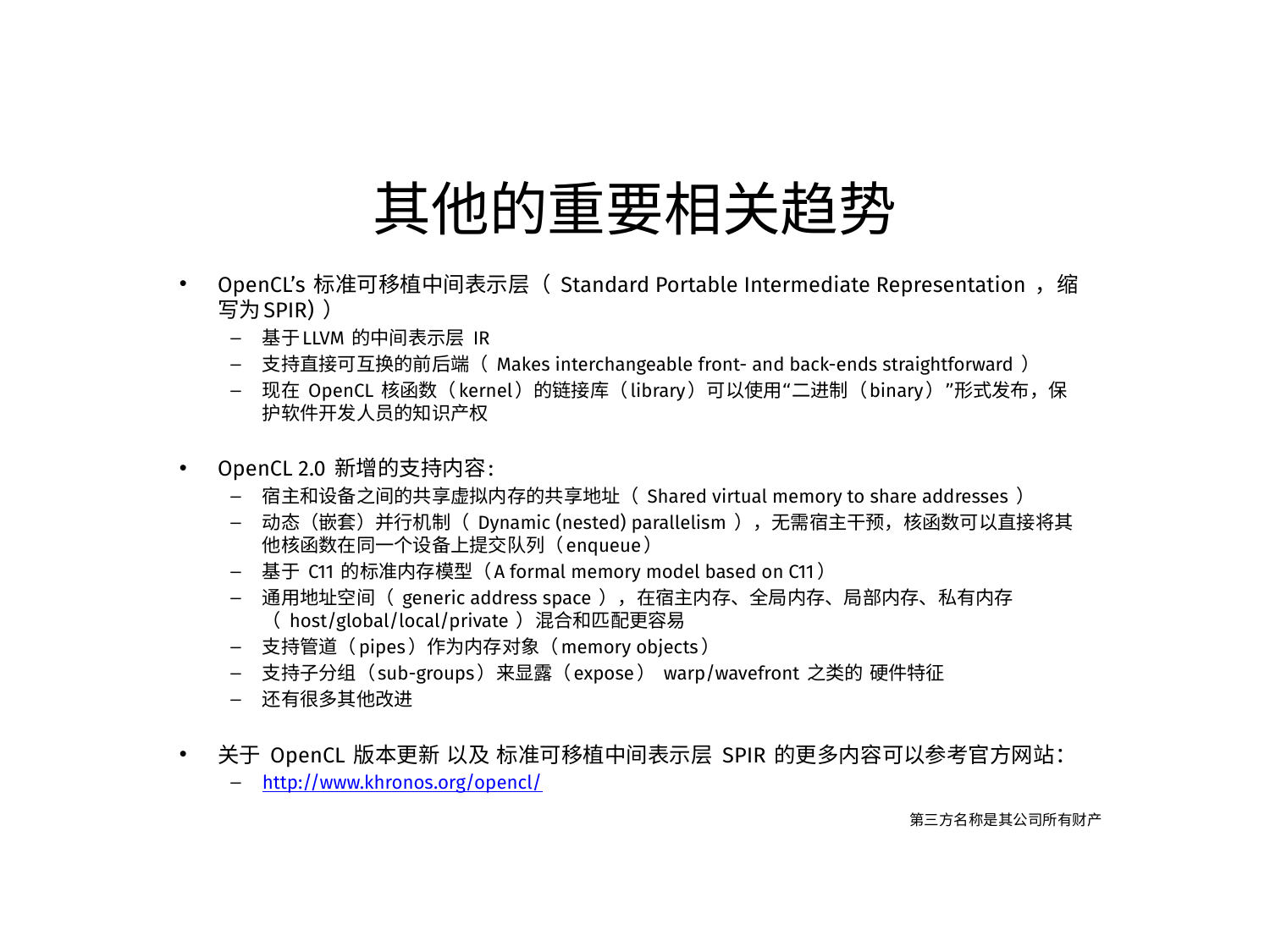

其他的重要相关趋势
OpenCL’s 标准可移植中间表示层（ Standard Portable Intermediate Representation ，缩写为SPIR) ）
基于LLVM 的中间表示层 IR
支持直接可互换的前后端（ Makes interchangeable front- and back-ends straightforward ）
现在 OpenCL 核函数（kernel）的链接库（library）可以使用“二进制（binary）”形式发布，保护软件开发人员的知识产权

OpenCL 2.0 新增的支持内容:
宿主和设备之间的共享虚拟内存的共享地址（ Shared virtual memory to share addresses ）
动态（嵌套）并行机制（ Dynamic (nested) parallelism ），无需宿主干预，核函数可以直接将其他核函数在同一个设备上提交队列（enqueue）
基于 C11 的标准内存模型（A formal memory model based on C11）
通用地址空间（ generic address space ），在宿主内存、全局内存、局部内存、私有内存（ host/global/local/private ）混合和匹配更容易
支持管道（pipes）作为内存对象（memory objects）
支持子分组（sub-groups）来显露（expose） warp/wavefront 之类的 硬件特征
还有很多其他改进

关于 OpenCL 版本更新 以及 标准可移植中间表示层 SPIR 的更多内容可以参考官方网站：
http://www.khronos.org/opencl/
第三方名称是其公司所有财产